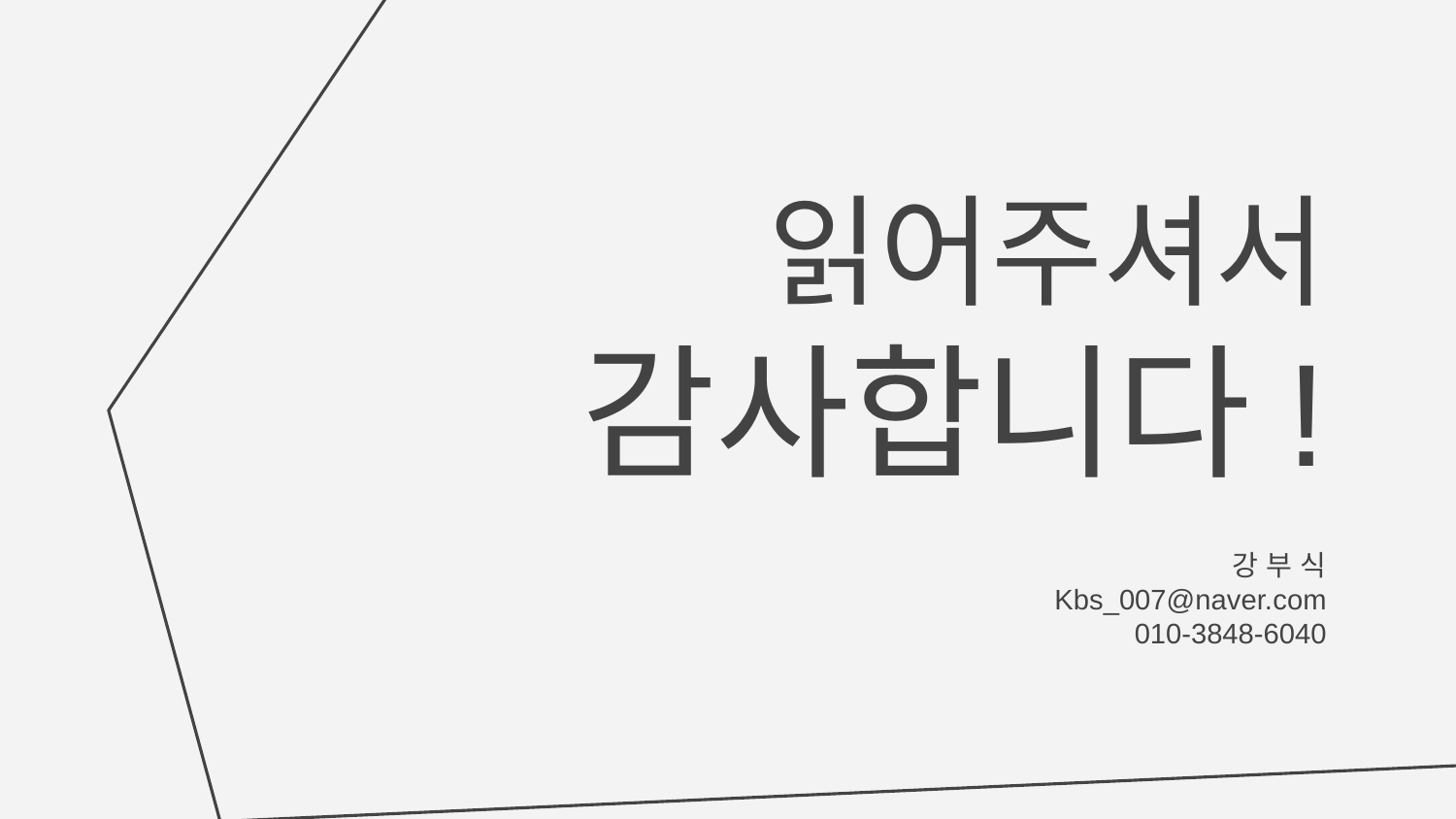

# 읽어주셔서 감사합니다!
강 부 식
Kbs_007@naver.com
010-3848-6040